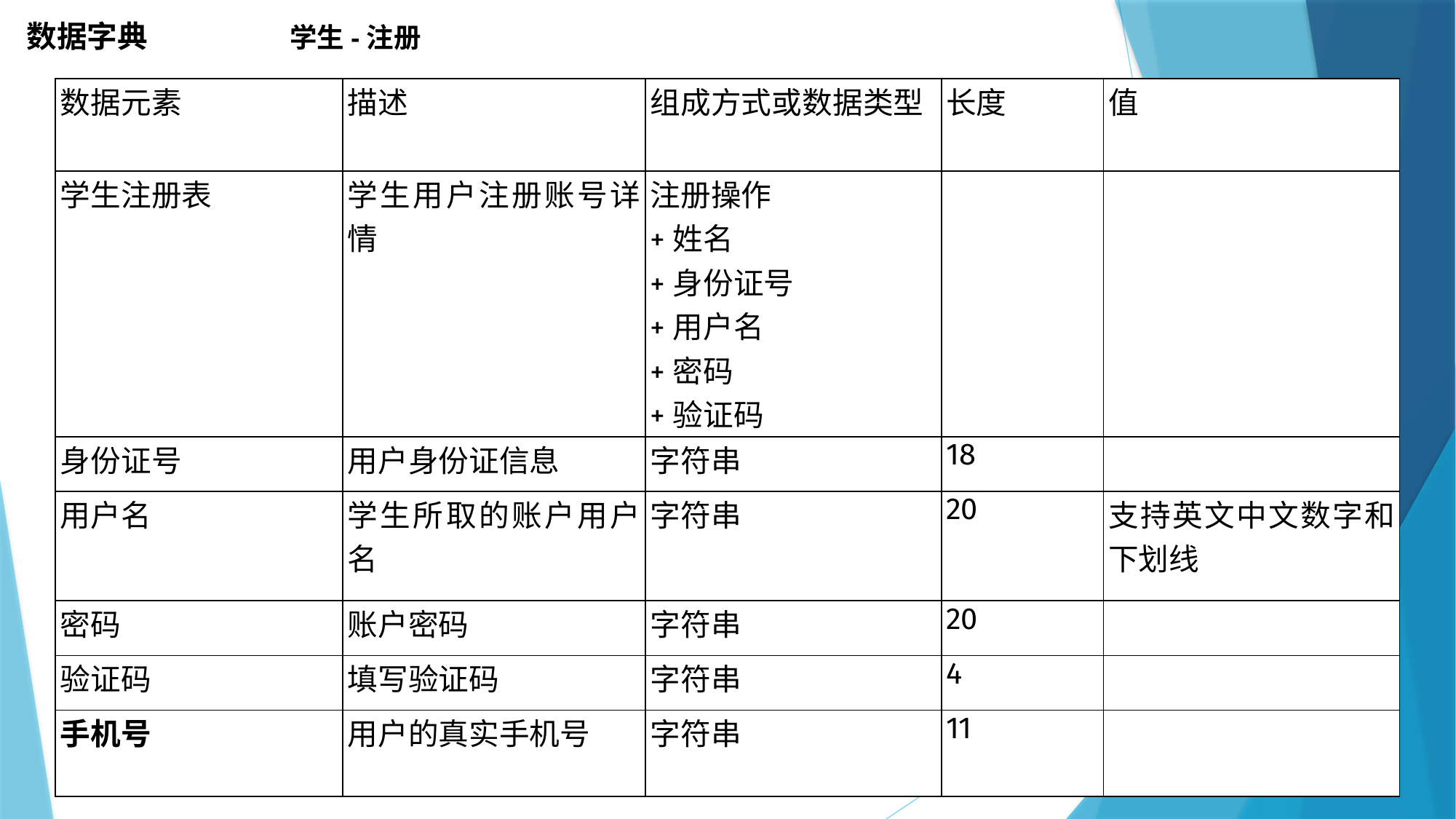

数据字典                                         学生-注册
| 数据元素 | 描述 | 组成方式或数据类型 | 长度 | 值 |
| --- | --- | --- | --- | --- |
| 学生注册表 | 学生用户注册账号详情 | 注册操作 +姓名 +身份证号 +用户名 +密码 +验证码 +手机号 |  |  |
| 身份证号 | 用户身份证信息 | 字符串 | 18 |  |
| 用户名 | 学生所取的账户用户名 | 字符串 | 20 | 支持英文中文数字和下划线 |
| 密码 | 账户密码 | 字符串 | 20 |  |
| 验证码 | 填写验证码 | 字符串 | 4 |  |
| 手机号 | 用户的真实手机号 | 字符串 | 11 |  |